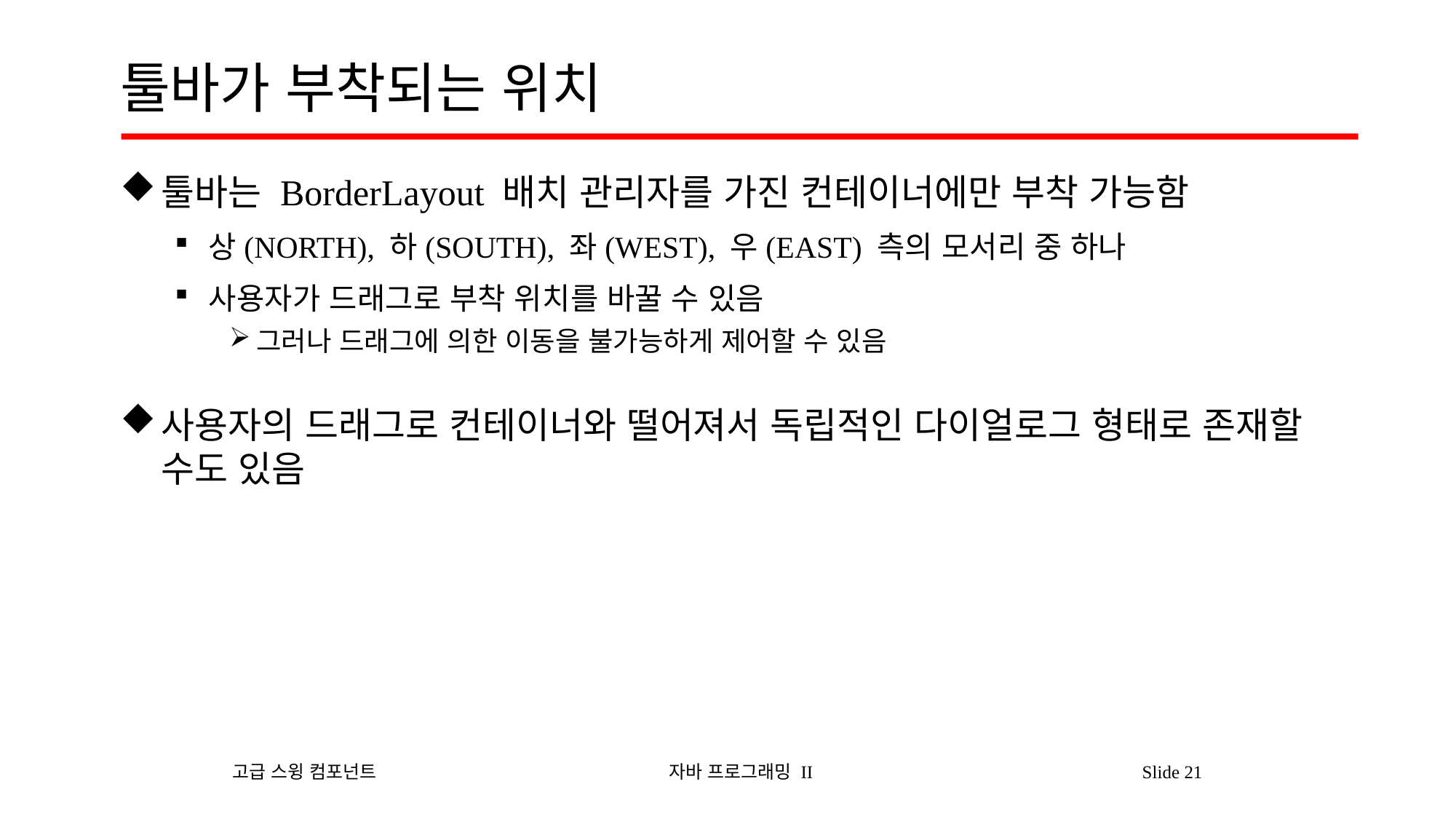

# 툴바가 부착되는 위치
툴바는 BorderLayout 배치 관리자를 가진 컨테이너에만 부착 가능함
상(NORTH), 하(SOUTH), 좌(WEST), 우(EAST) 측의 모서리 중 하나
사용자가 드래그로 부착 위치를 바꿀 수 있음
그러나 드래그에 의한 이동을 불가능하게 제어할 수 있음
사용자의 드래그로 컨테이너와 떨어져서 독립적인 다이얼로그 형태로 존재할 수도 있음